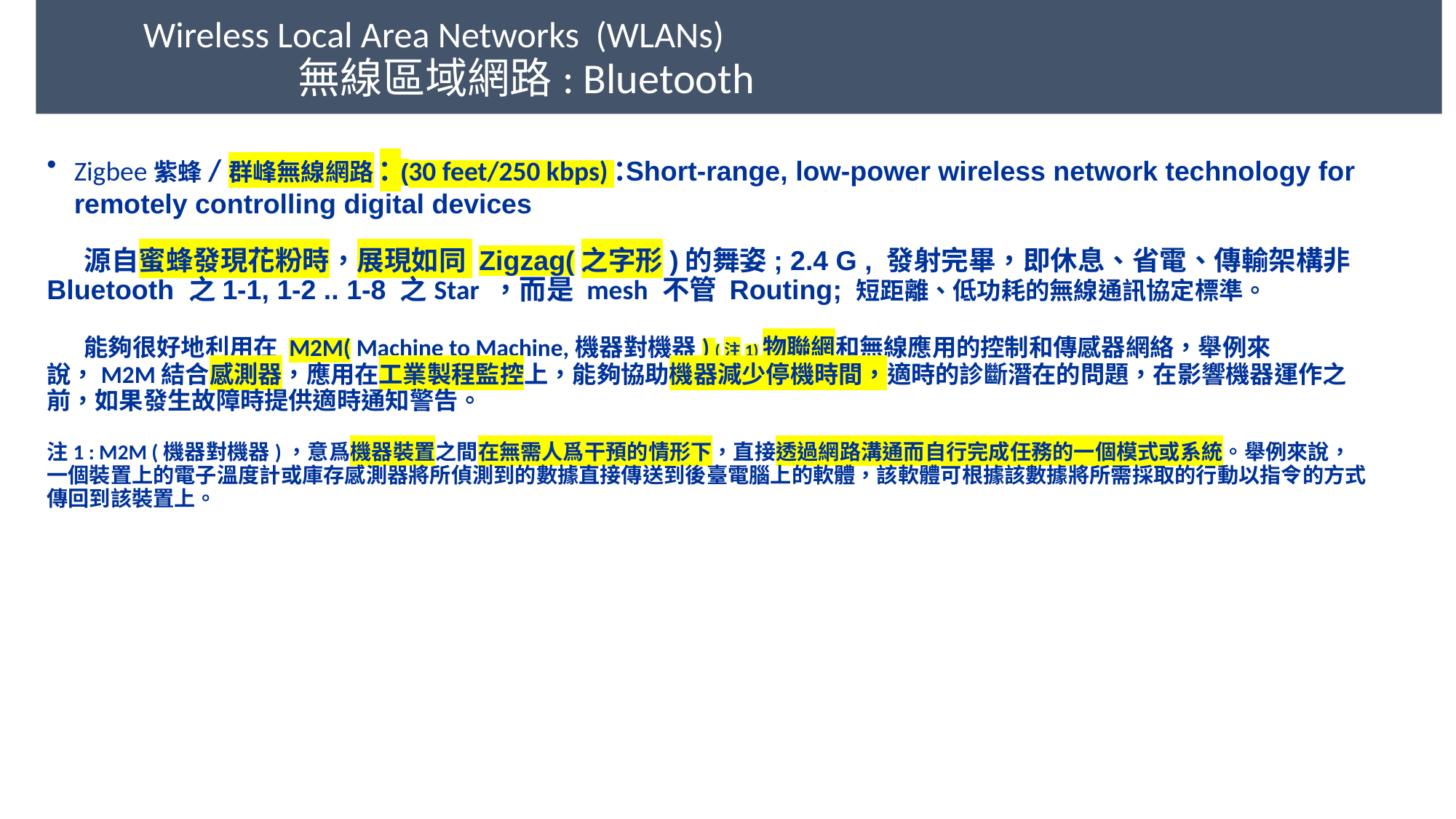

# Wireless Local Area Networks  (WLANs) 無線區域網路: Bluetooth
Zigbee紫蜂/群峰無線網路: (30 feet/250 kbps) :Short-range, low-power wireless network technology for remotely controlling digital devices
     源自蜜蜂發現花粉時，展現如同 Zigzag(之字形)的舞姿; 2.4 G , 發射完畢，即休息、省電、傳輸架構非 Bluetooth 之1-1, 1-2 .. 1-8 之Star ，而是 mesh 不管 Routing; 短距離、低功耗的無線通訊協定標準。
     能夠很好地利用在 M2M( Machine to Machine,機器對機器) (注1)物聯網和無線應用的控制和傳感器網絡，舉例來說，M2M結合感測器，應用在工業製程監控上，能夠協助機器減少停機時間，適時的診斷潛在的問題，在影響機器運作之前，如果發生故障時提供適時通知警告。
注1 : M2M (機器對機器)，意爲機器裝置之間在無需人爲干預的情形下，直接透過網路溝通而自行完成任務的一個模式或系統。舉例來說，一個裝置上的電子溫度計或庫存感測器將所偵測到的數據直接傳送到後臺電腦上的軟體，該軟體可根據該數據將所需採取的行動以指令的方式傳回到該裝置上。